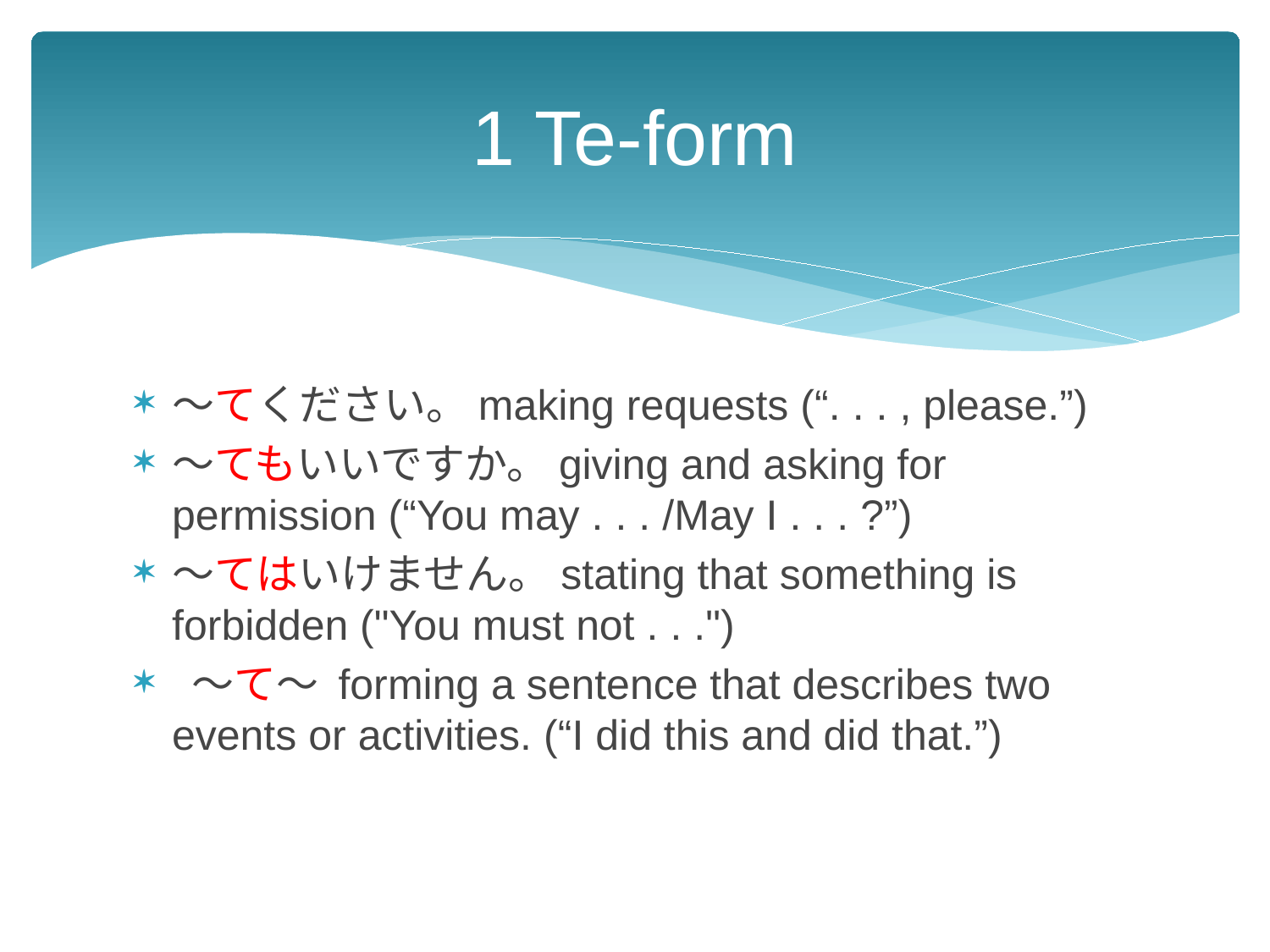

# 1 Te-form
～てください。making requests (“. . . , please.”)
～てもいいですか。giving and asking for permission (“You may . . . /May I . . . ?”)
～てはいけません。stating that something is forbidden ("You must not . . .")
 ～て～ forming a sentence that describes two events or activities. (“I did this and did that.”)